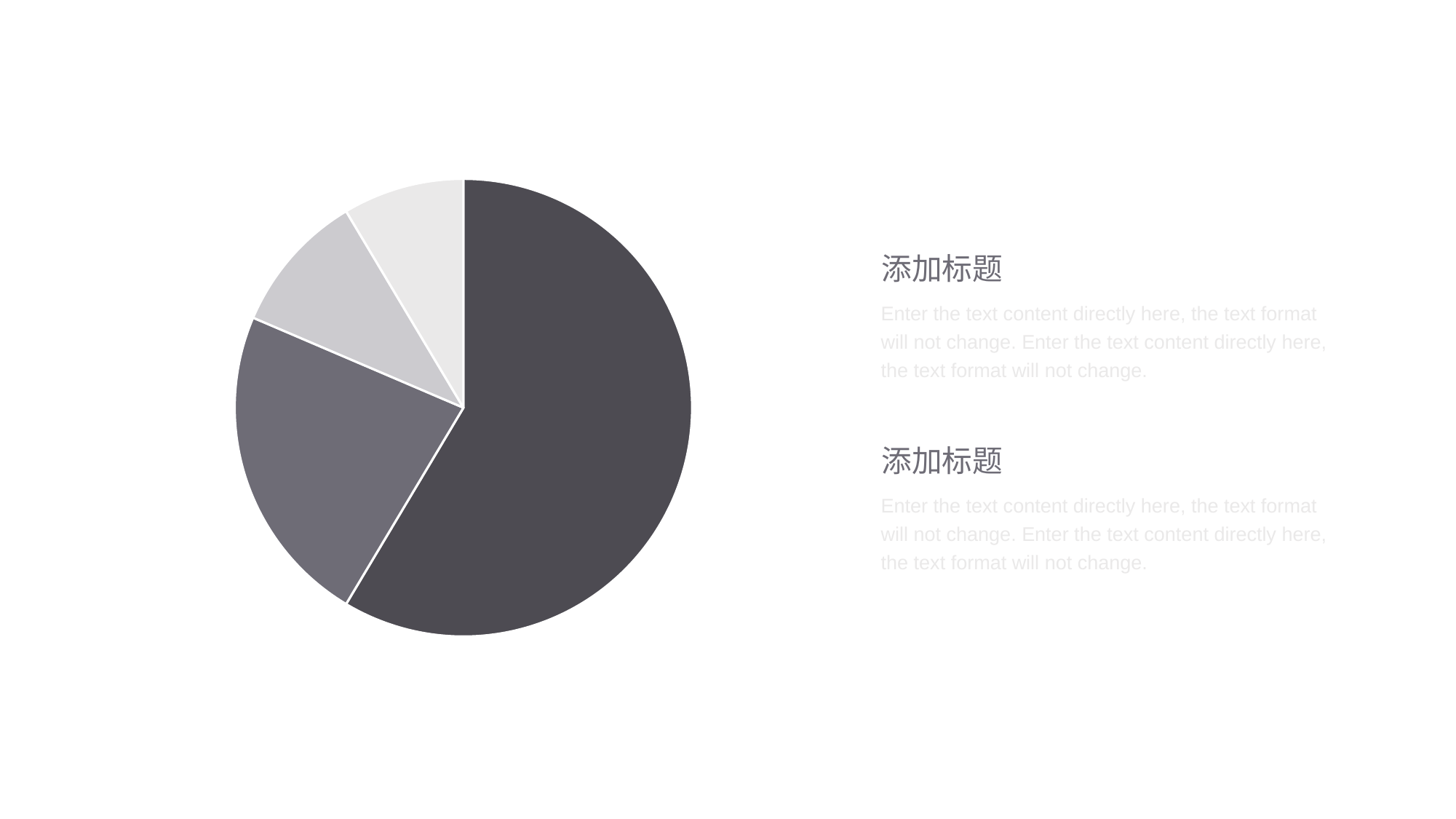

[unsupported chart]

添加标题
Enter the text content directly here, the text format will not change. Enter the text content directly here, the text format will not change.
10%
添加标题
9%
Enter the text content directly here, the text format will not change. Enter the text content directly here, the text format will not change.